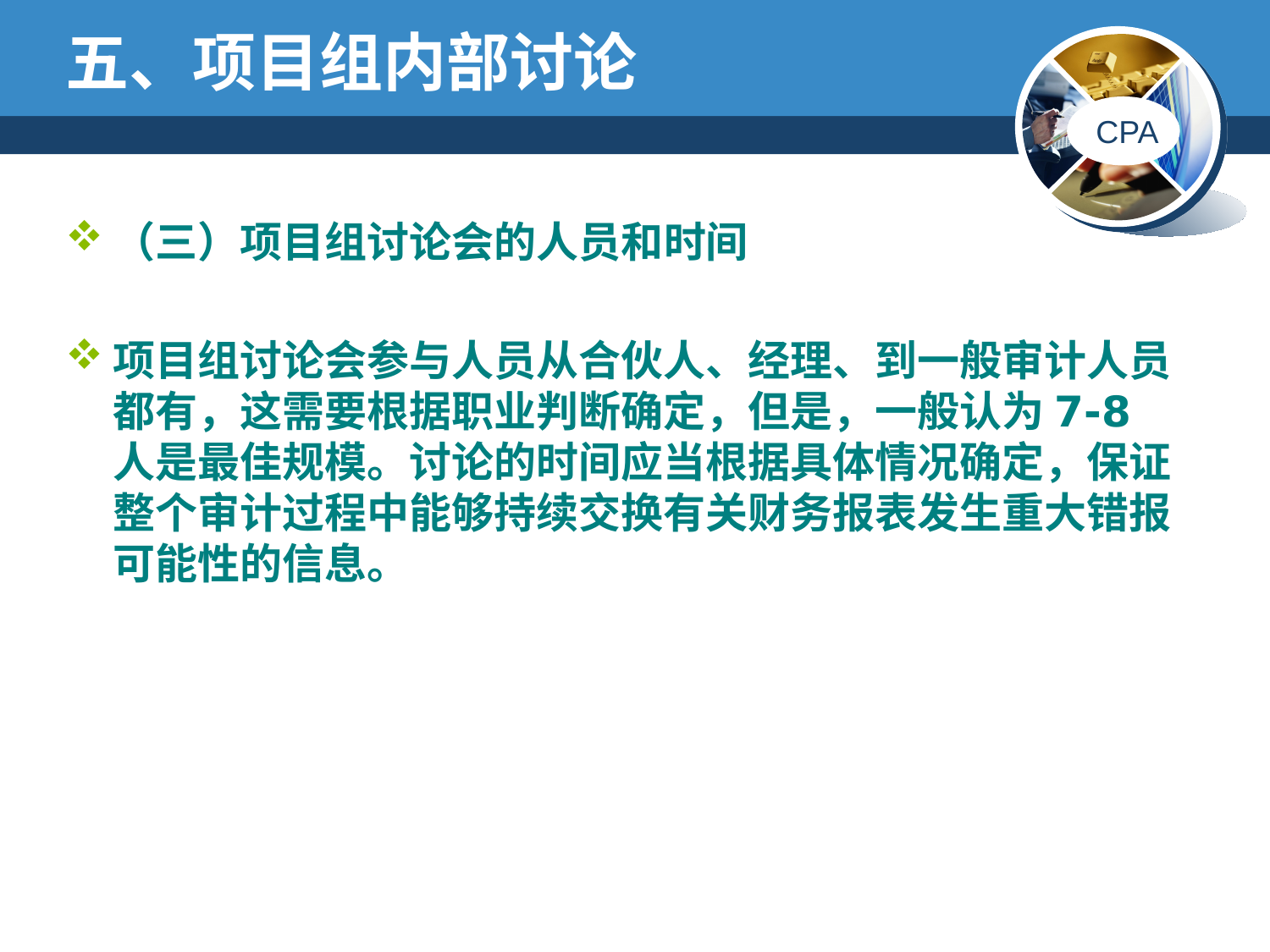

# 五、项目组内部讨论
（三）项目组讨论会的人员和时间

项目组讨论会参与人员从合伙人、经理、到一般审计人员都有，这需要根据职业判断确定，但是，一般认为7-8人是最佳规模。讨论的时间应当根据具体情况确定，保证整个审计过程中能够持续交换有关财务报表发生重大错报可能性的信息。